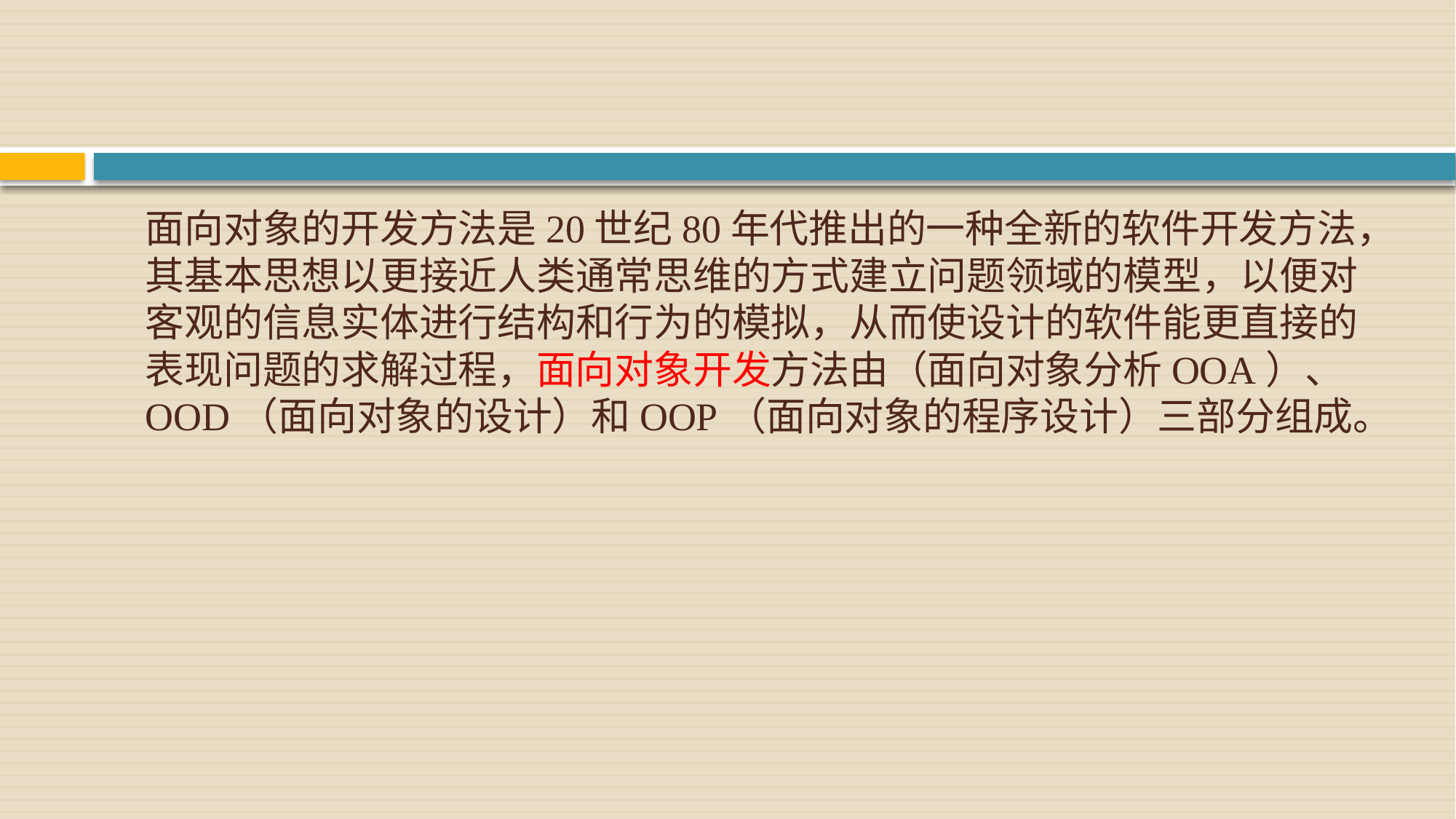

# 面向对象的开发方法是20世纪80年代推出的一种全新的软件开发方法，其基本思想以更接近人类通常思维的方式建立问题领域的模型，以便对客观的信息实体进行结构和行为的模拟，从而使设计的软件能更直接的表现问题的求解过程，面向对象开发方法由（面向对象分析OOA）、OOD（面向对象的设计）和OOP（面向对象的程序设计）三部分组成。